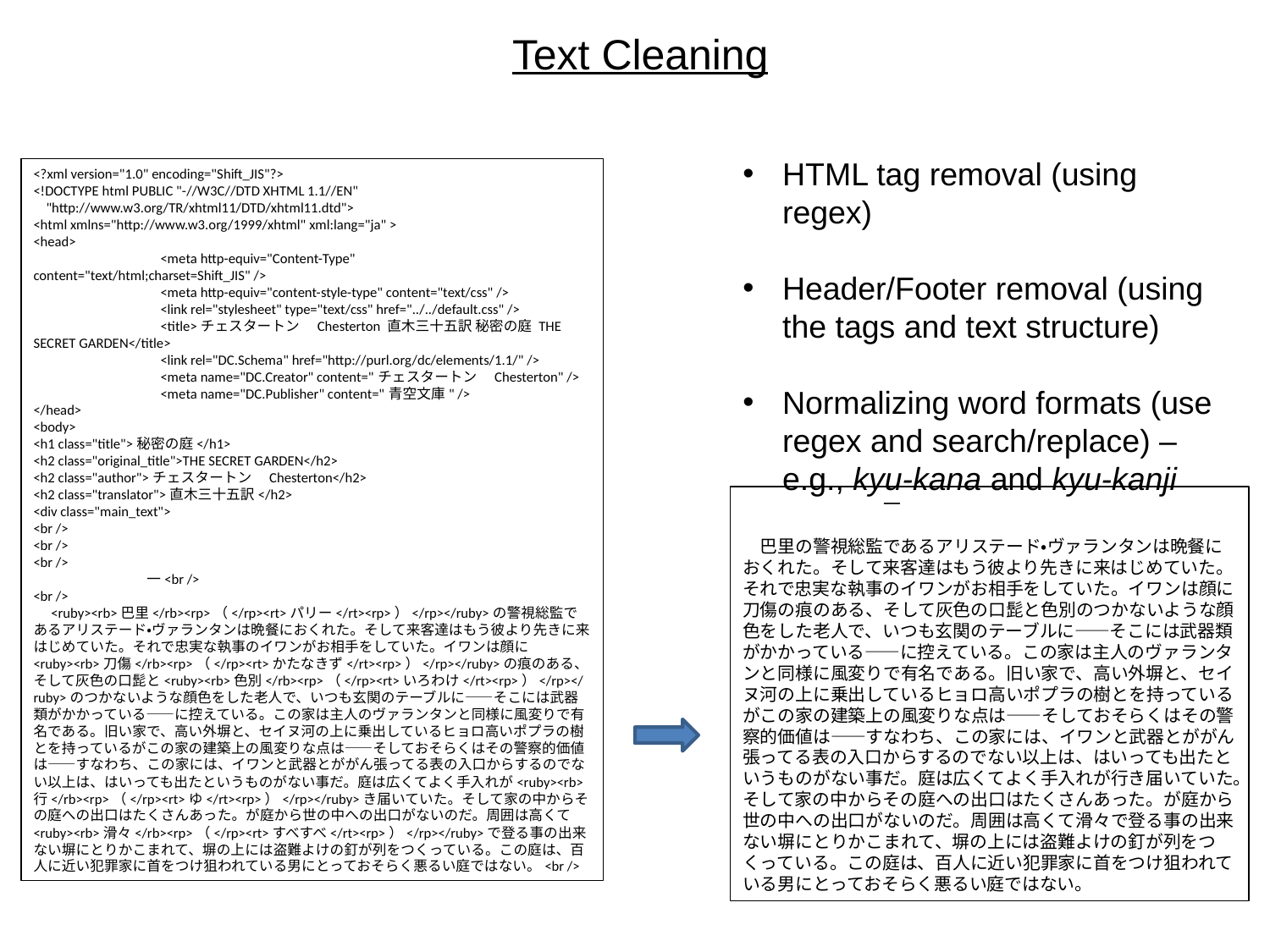

Text Cleaning
HTML tag removal (using regex)

Header/Footer removal (using the tags and text structure)

Normalizing word formats (use regex and search/replace) – e.g., kyu-kana and kyu-kanji
<?xml version="1.0" encoding="Shift_JIS"?>
<!DOCTYPE html PUBLIC "-//W3C//DTD XHTML 1.1//EN"
    "http://www.w3.org/TR/xhtml11/DTD/xhtml11.dtd">
<html xmlns="http://www.w3.org/1999/xhtml" xml:lang="ja" >
<head>
	<meta http-equiv="Content-Type" content="text/html;charset=Shift_JIS" />
	<meta http-equiv="content-style-type" content="text/css" />
	<link rel="stylesheet" type="text/css" href="../../default.css" />
	<title>チェスタートン　Chesterton 直木三十五訳 秘密の庭 THE SECRET GARDEN</title>
	<link rel="DC.Schema" href="http://purl.org/dc/elements/1.1/" />
	<meta name="DC.Creator" content="チェスタートン　Chesterton" />
	<meta name="DC.Publisher" content="青空文庫" />
</head>
<body>
<h1 class="title">秘密の庭</h1>
<h2 class="original_title">THE SECRET GARDEN</h2>
<h2 class="author">チェスタートン　Chesterton</h2>
<h2 class="translator">直木三十五訳</h2>
<div class="main_text">
<br />
<br />
<br />
　　　　　　　　一<br />
<br />
　<ruby><rb>巴里</rb><rp>（</rp><rt>パリー</rt><rp>）</rp></ruby>の警視総監であるアリステード・ヴァランタンは晩餐におくれた。そして来客達はもう彼より先きに来はじめていた。それで忠実な執事のイワンがお相手をしていた。イワンは顔に<ruby><rb>刀傷</rb><rp>（</rp><rt>かたなきず</rt><rp>）</rp></ruby>の痕のある、そして灰色の口髭と<ruby><rb>色別</rb><rp>（</rp><rt>いろわけ</rt><rp>）</rp></ruby>のつかないような顔色をした老人で、いつも玄関のテーブルに――そこには武器類がかかっている――に控えている。この家は主人のヴァランタンと同様に風変りで有名である。旧い家で、高い外塀と、セイヌ河の上に乗出しているヒョロ高いポプラの樹とを持っているがこの家の建築上の風変りな点は――そしておそらくはその警察的価値は――すなわち、この家には、イワンと武器とががん張ってる表の入口からするのでない以上は、はいっても出たというものがない事だ。庭は広くてよく手入れが<ruby><rb>行</rb><rp>（</rp><rt>ゆ</rt><rp>）</rp></ruby>き届いていた。そして家の中からその庭への出口はたくさんあった。が庭から世の中への出口がないのだ。周囲は高くて<ruby><rb>滑々</rb><rp>（</rp><rt>すべすべ</rt><rp>）</rp></ruby>で登る事の出来ない塀にとりかこまれて、塀の上には盗難よけの釘が列をつくっている。この庭は、百人に近い犯罪家に首をつけ狙われている男にとっておそらく悪るい庭ではない。<br />
　　　　　　　　一

　巴里の警視総監であるアリステード・ヴァランタンは晩餐におくれた。そして来客達はもう彼より先きに来はじめていた。それで忠実な執事のイワンがお相手をしていた。イワンは顔に刀傷の痕のある、そして灰色の口髭と色別のつかないような顔色をした老人で、いつも玄関のテーブルに――そこには武器類がかかっている――に控えている。この家は主人のヴァランタンと同様に風変りで有名である。旧い家で、高い外塀と、セイヌ河の上に乗出しているヒョロ高いポプラの樹とを持っているがこの家の建築上の風変りな点は――そしておそらくはその警察的価値は――すなわち、この家には、イワンと武器とががん張ってる表の入口からするのでない以上は、はいっても出たというものがない事だ。庭は広くてよく手入れが行き届いていた。そして家の中からその庭への出口はたくさんあった。が庭から世の中への出口がないのだ。周囲は高くて滑々で登る事の出来ない塀にとりかこまれて、塀の上には盗難よけの釘が列をつくっている。この庭は、百人に近い犯罪家に首をつけ狙われている男にとっておそらく悪るい庭ではない。